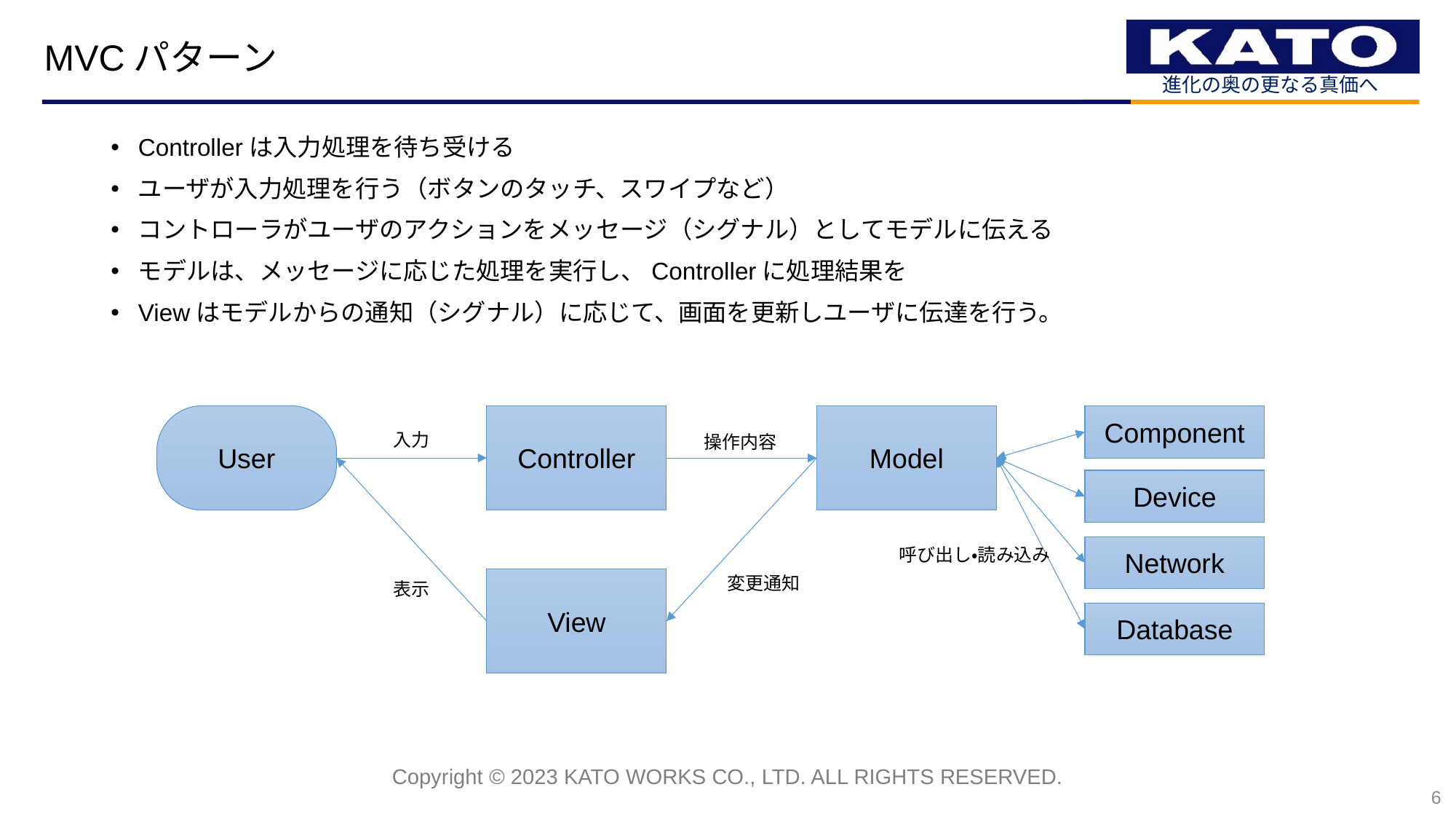

# MVCパターン
Controllerは入力処理を待ち受ける
ユーザが入力処理を行う（ボタンのタッチ、スワイプなど）
コントローラがユーザのアクションをメッセージ（シグナル）としてモデルに伝える
モデルは、メッセージに応じた処理を実行し、Controllerに処理結果を
Viewはモデルからの通知（シグナル）に応じて、画面を更新しユーザに伝達を行う。

User
Controller
Model
Component
入力
操作内容
Device
Network
呼び出し・読み込み
変更通知
View
表示
Database
6